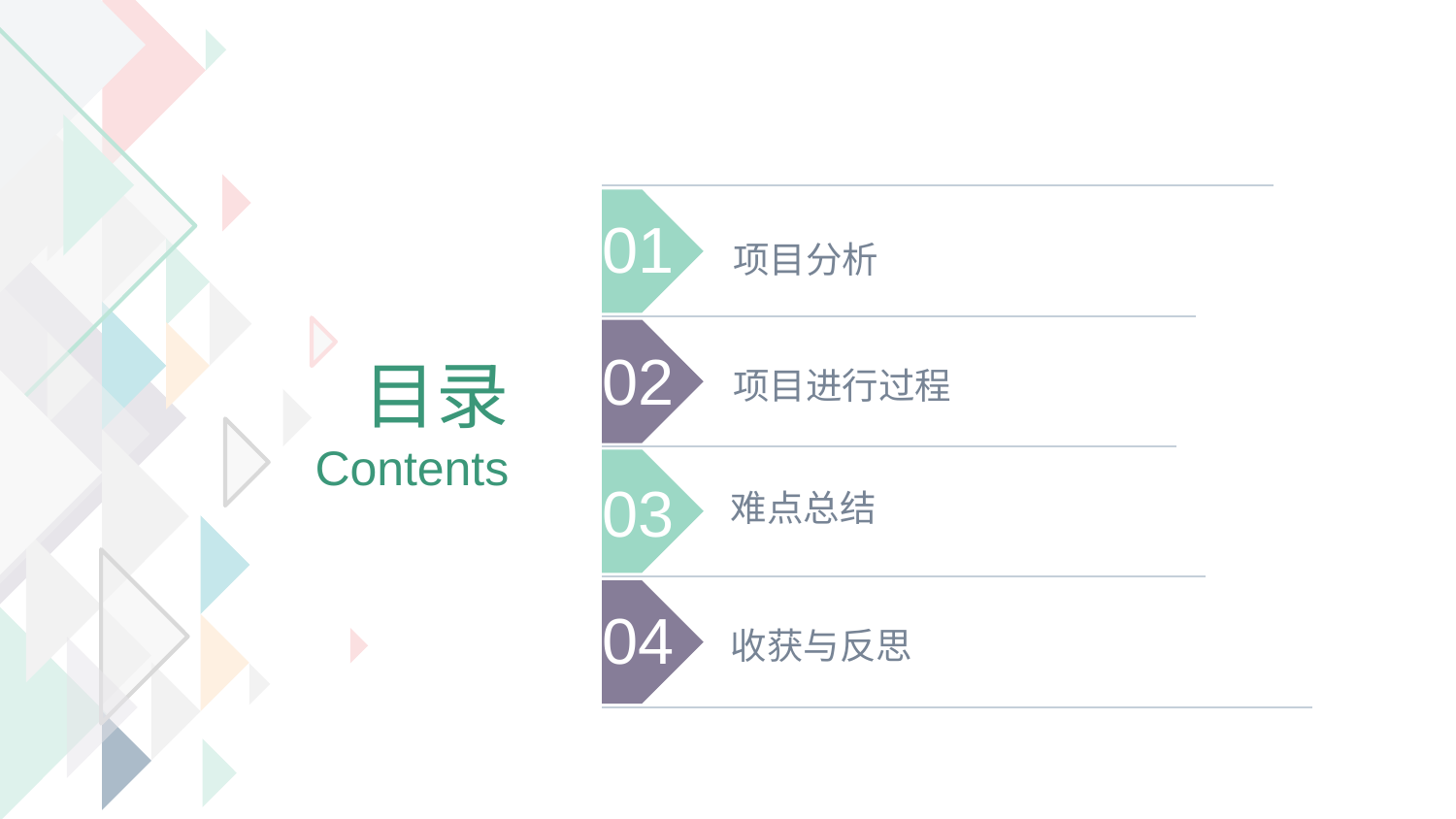

01
项目分析

02
目录
Contents
项目进行过程

03
难点总结

04
收获与反思